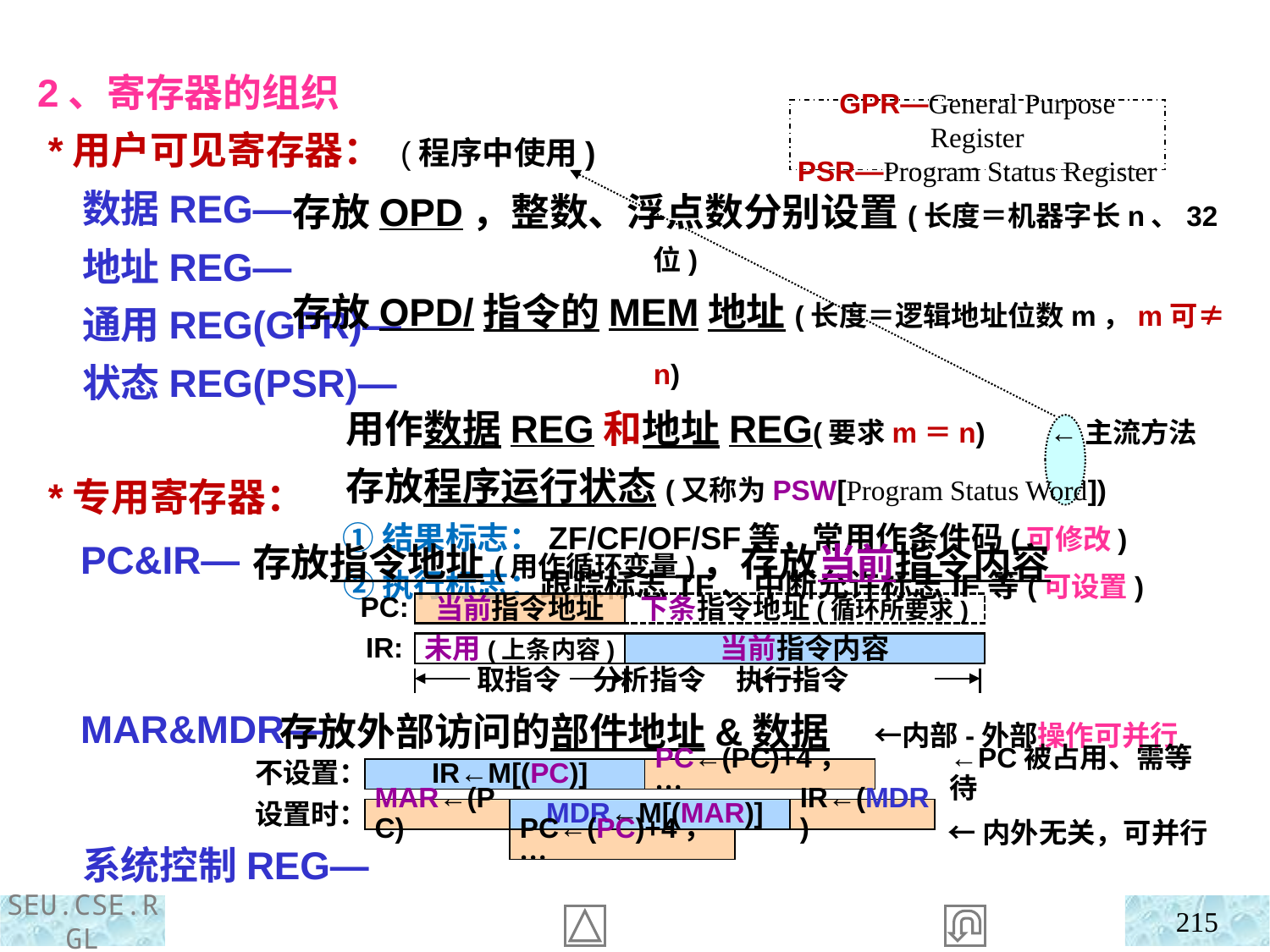

2、寄存器的组织
 *用户可见寄存器： (程序中使用)
    数据REG—
    地址REG—
    通用REG(GPR)—
    状态REG(PSR)—

 *专用寄存器：
    PC&IR—

    MAR&MDR—

    系统控制REG—
GPR—General Purpose Register
PSR—Program Status Register
存放OPD，整数、浮点数分别设置(长度＝机器字长n、32位)
存放OPD/指令的MEM地址(长度＝逻辑地址位数m，m可≠n)
     用作数据REG和地址REG(要求m＝n)      ←主流方法
     存放程序运行状态(又称为PSW[Program Status Word])
       ①结果标志：ZF/CF/OF/SF等，常用作条件码(可修改)
       ②执行标志：跟踪标志TF、中断允许标志IF等(可设置)

存放指令地址(用作循环变量)，存放当前指令内容

  存放外部访问的部件地址&数据     ←内部-外部操作可并行
PC:
当前指令地址
下条指令地址(循环所要求)
IR:
未用(上条内容)
当前指令内容
取指令     分析指令     执行指令
不设置：
IR←M[(PC)]
PC←(PC)+4，…
←PC被占用、需等待
MAR←(PC)
MDR←M[(MAR)]
IR←(MDR)
设置时：
←内外无关，可并行
PC←(PC)+4，…
215